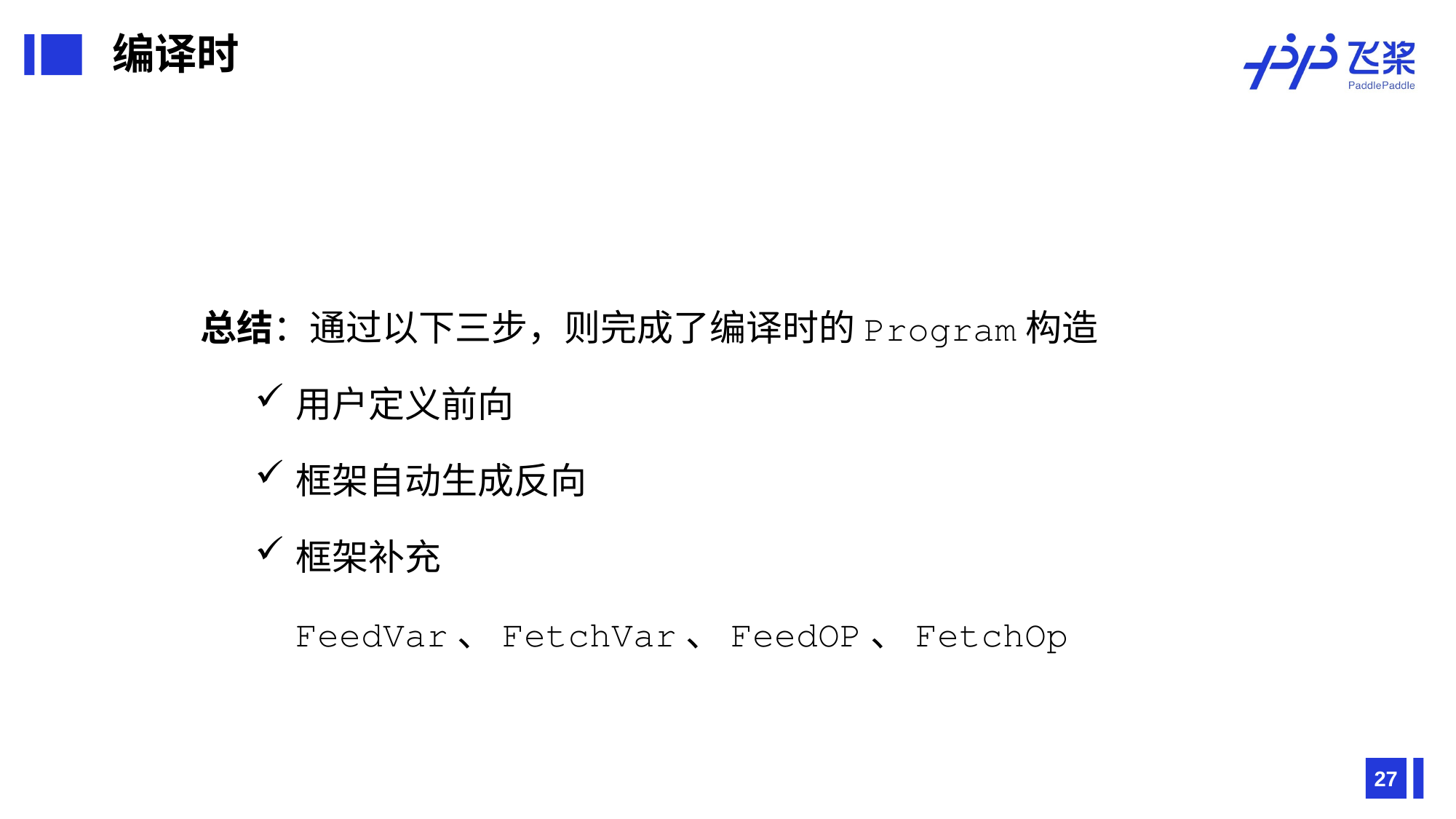

编译时
总结：通过以下三步，则完成了编译时的Program构造
用户定义前向
框架自动生成反向
框架补充FeedVar、FetchVar、FeedOP、FetchOp

27